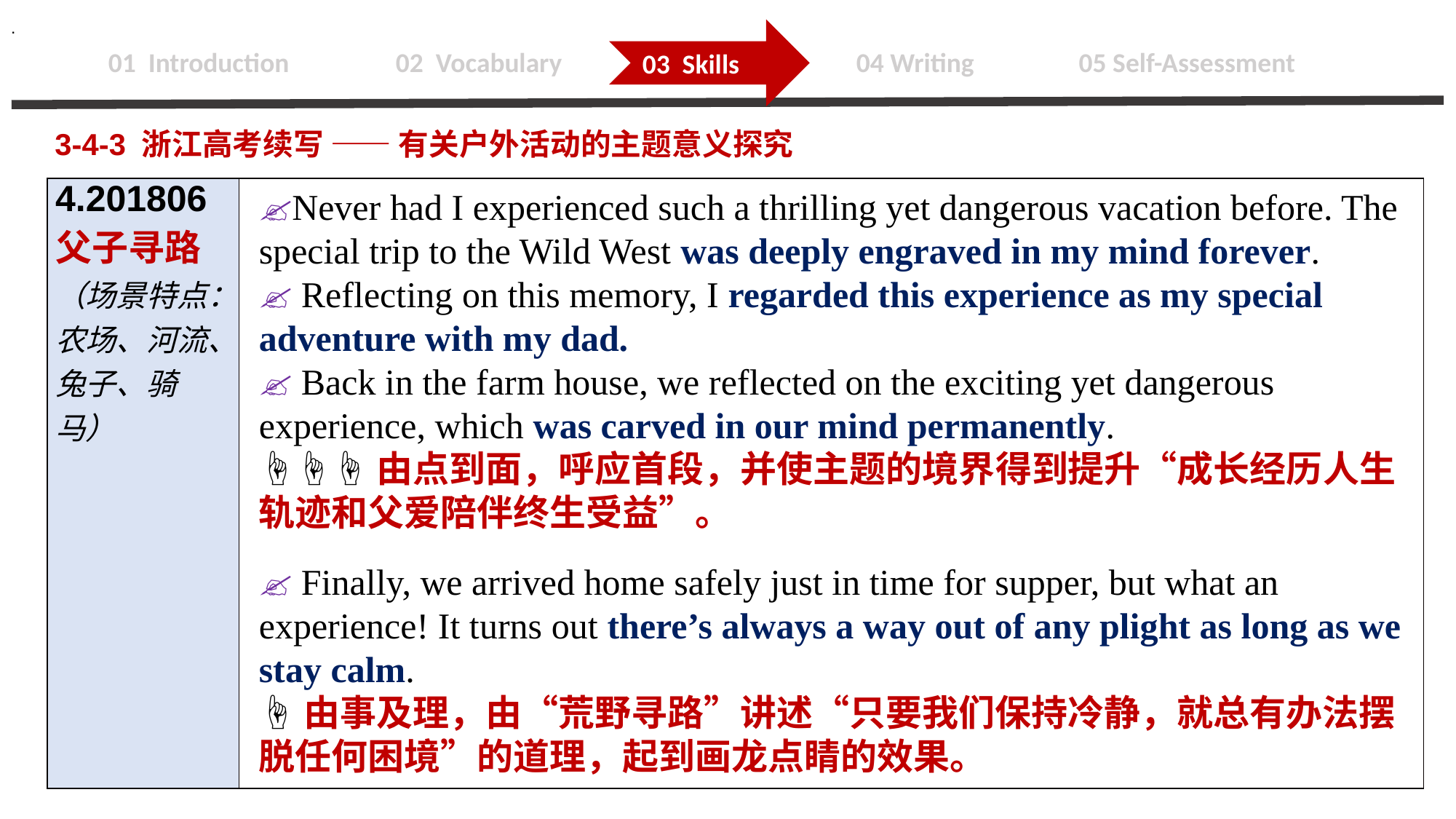

.
03  Skills
   01  Introduction             02  Vocabulary               03  Skills                 04 Writing                 05 Self-Assessment
3-4-3 浙江高考续写 —— 有关户外活动的主题意义探究
| 4.201806 父子寻路 （场景特点：农场、河流、兔子、骑马） |  |
| --- | --- |
✍Never had I experienced such a thrilling yet dangerous vacation before. The special trip to the Wild West was deeply engraved in my mind forever.
✍ Reflecting on this memory, I regarded this experience as my special adventure with my dad.
✍ Back in the farm house, we reflected on the exciting yet dangerous experience, which was carved in our mind permanently.
☝☝☝由点到面，呼应首段，并使主题的境界得到提升“成长经历人生轨迹和父爱陪伴终生受益”。

✍ Finally, we arrived home safely just in time for supper, but what an experience! It turns out there’s always a way out of any plight as long as we stay calm.
☝由事及理，由“荒野寻路”讲述“只要我们保持冷静，就总有办法摆脱任何困境”的道理，起到画龙点睛的效果。